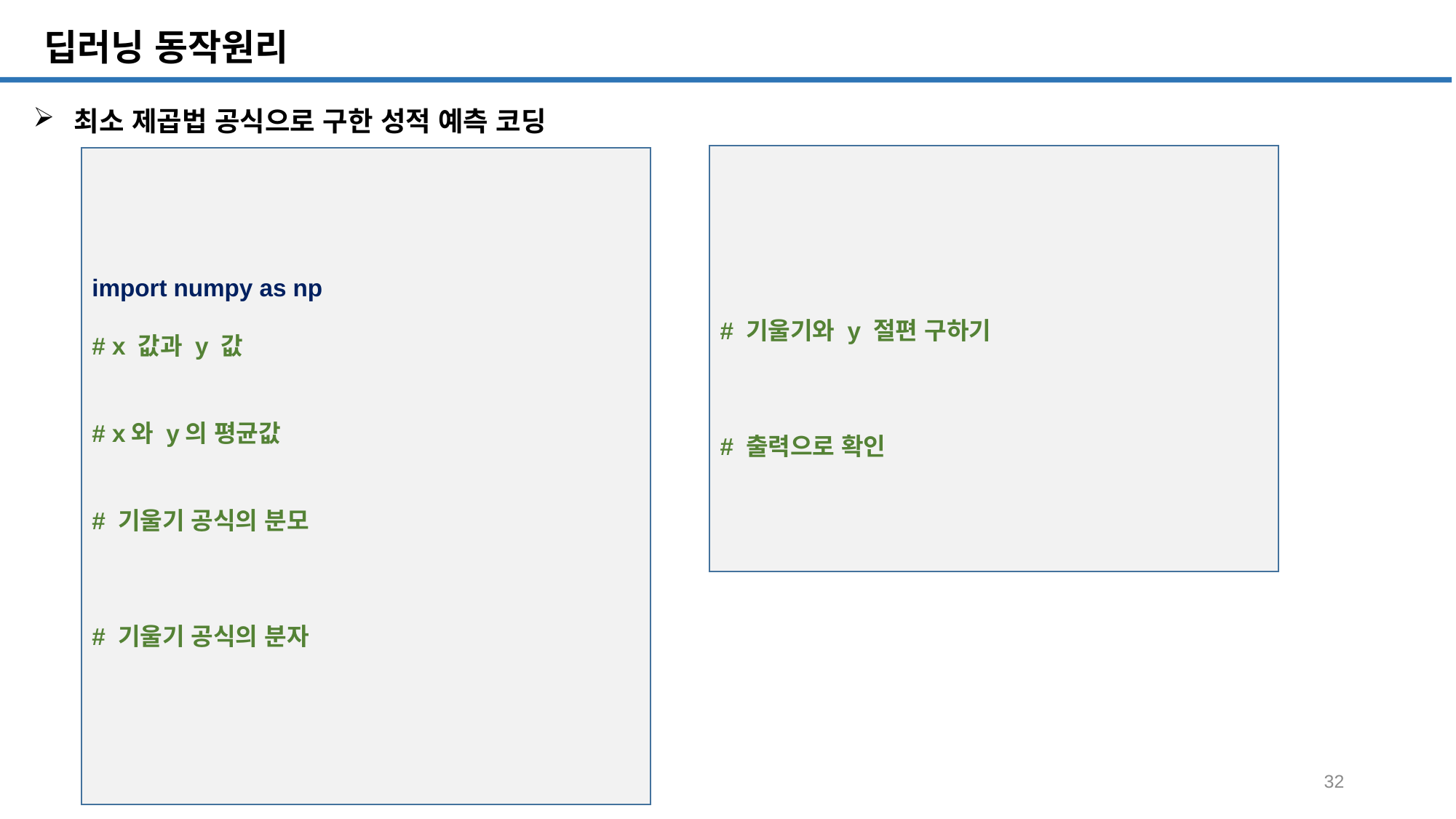

SQL 튜닝 개요
# 딥러닝 동작원리

최소 제곱법 공식으로 구한 성적 예측 코딩

# 기울기와 y 절편 구하기

# 출력으로 확인

import numpy as np

# x 값과 y 값

# x와 y의 평균값

# 기울기 공식의 분모

# 기울기 공식의 분자

32